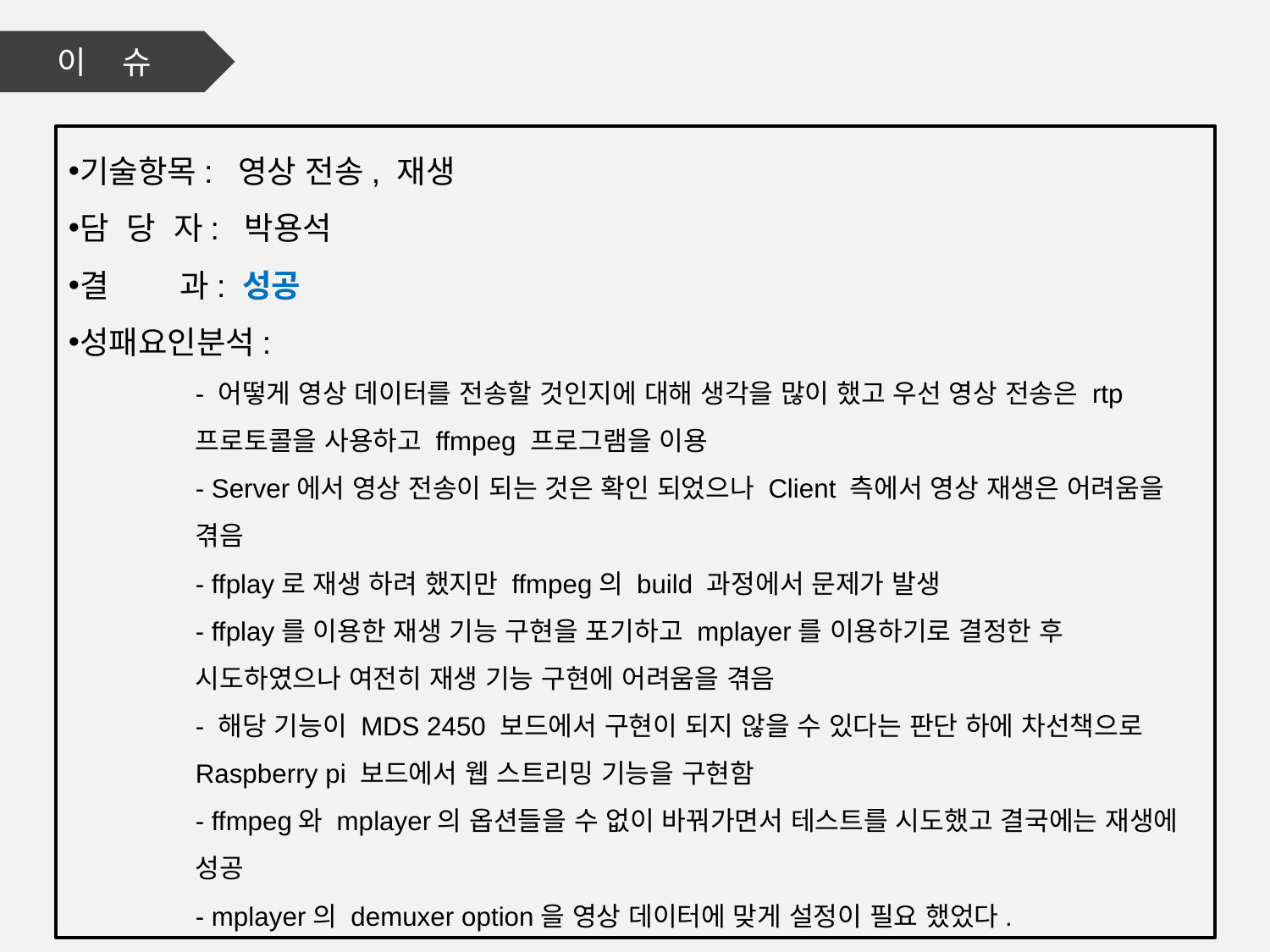

이    슈
기술항목:  영상 전송, 재생
담  당  자:  박용석
결        과: 성공
성패요인분석:
- 어떻게 영상 데이터를 전송할 것인지에 대해 생각을 많이 했고 우선 영상 전송은 rtp 프로토콜을 사용하고 ffmpeg 프로그램을 이용
- Server에서 영상 전송이 되는 것은 확인 되었으나 Client 측에서 영상 재생은 어려움을 겪음
- ffplay로 재생 하려 했지만 ffmpeg의 build 과정에서 문제가 발생
- ffplay를 이용한 재생 기능 구현을 포기하고 mplayer를 이용하기로 결정한 후 시도하였으나 여전히 재생 기능 구현에 어려움을 겪음
- 해당 기능이 MDS 2450 보드에서 구현이 되지 않을 수 있다는 판단 하에 차선책으로 Raspberry pi 보드에서 웹 스트리밍 기능을 구현함
- ffmpeg와 mplayer의 옵션들을 수 없이 바꿔가면서 테스트를 시도했고 결국에는 재생에 성공
- mplayer의 demuxer option을 영상 데이터에 맞게 설정이 필요 했었다.